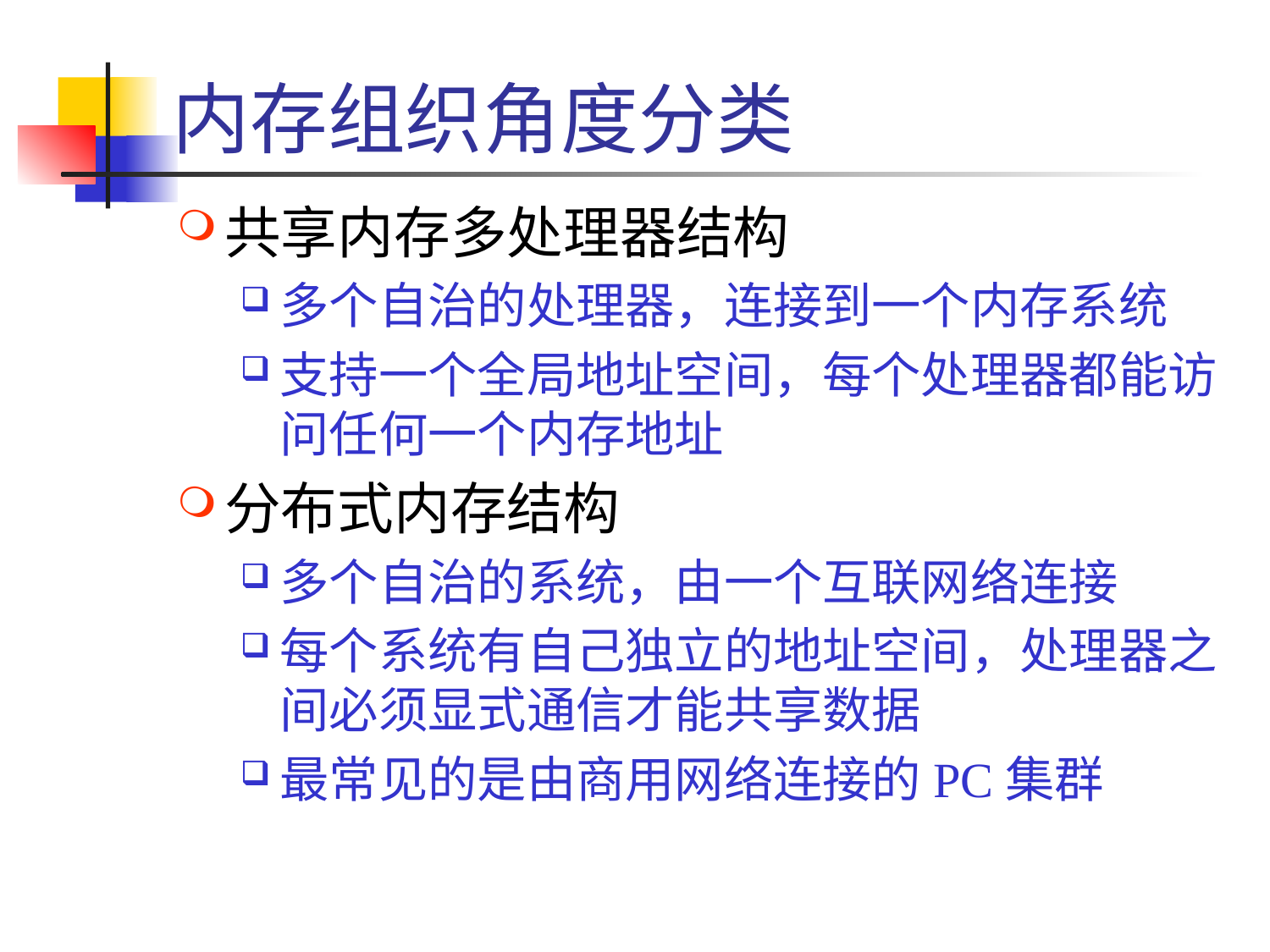

# 内存组织角度分类
共享内存多处理器结构
多个自治的处理器，连接到一个内存系统
支持一个全局地址空间，每个处理器都能访问任何一个内存地址
分布式内存结构
多个自治的系统，由一个互联网络连接
每个系统有自己独立的地址空间，处理器之间必须显式通信才能共享数据
最常见的是由商用网络连接的PC集群